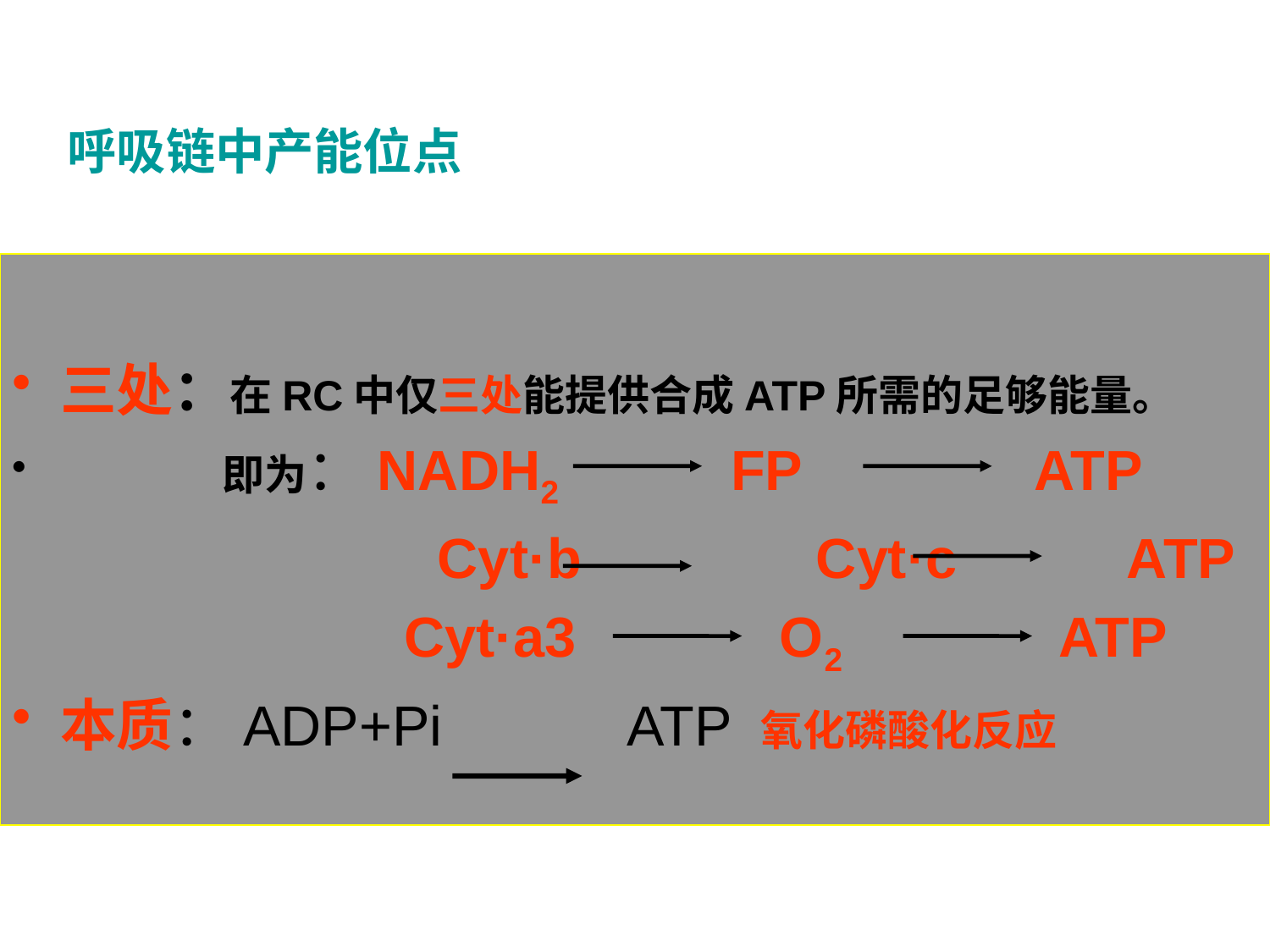

呼吸链中产能位点
三处：在RC中仅三处能提供合成ATP所需的足够能量。
                即为：NADH2           FP               ATP
		                Cyt·b               Cyt·c           ATP
                         Cyt·a3             O2              ATP
本质：ADP+Pi            ATP 氧化磷酸化反应